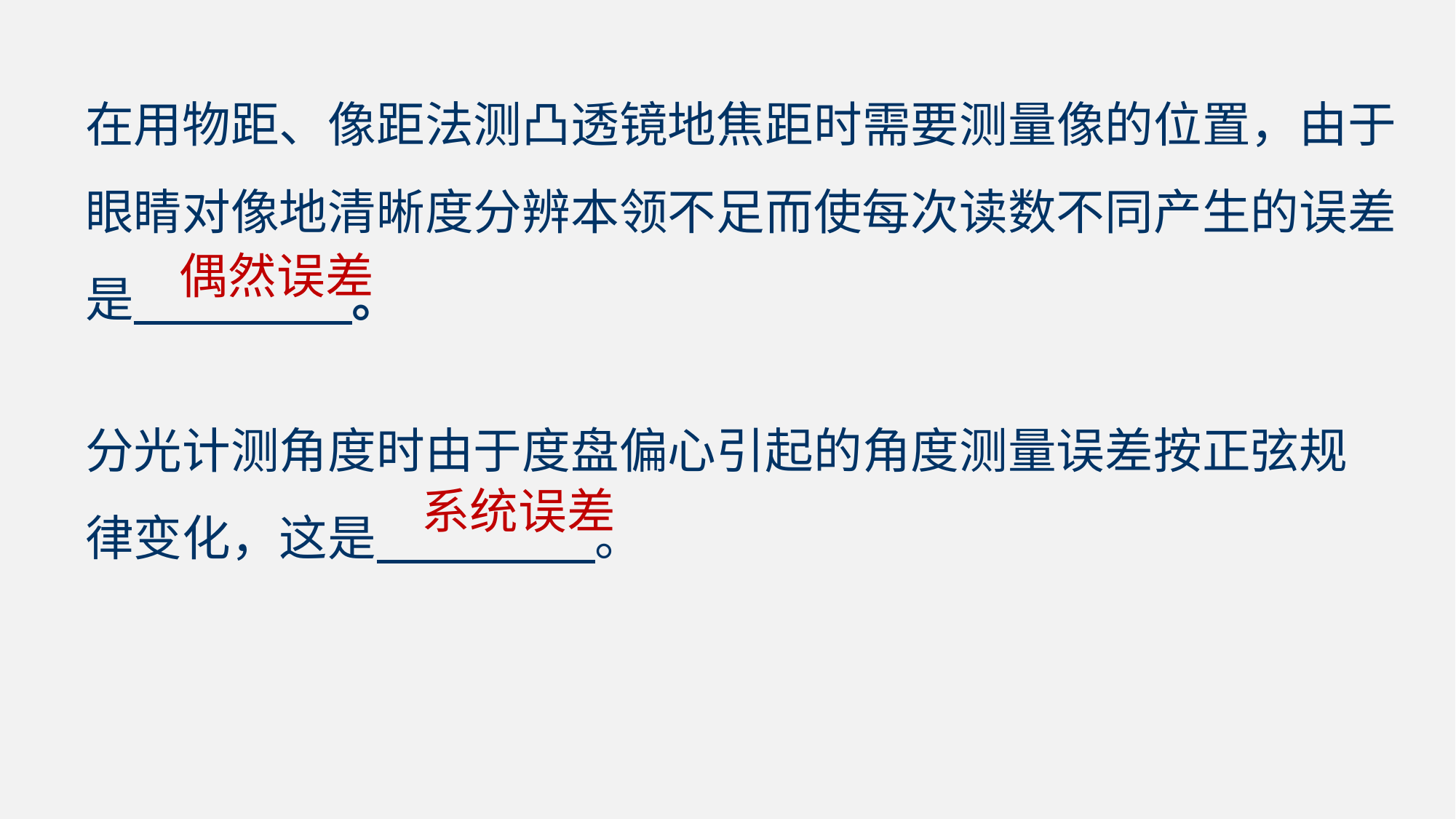

在用物距、像距法测凸透镜地焦距时需要测量像的位置，由于眼睛对像地清晰度分辨本领不足而使每次读数不同产生的误差是                    。
偶然误差
分光计测角度时由于度盘偏心引起的角度测量误差按正弦规律变化，这是                    。
系统误差